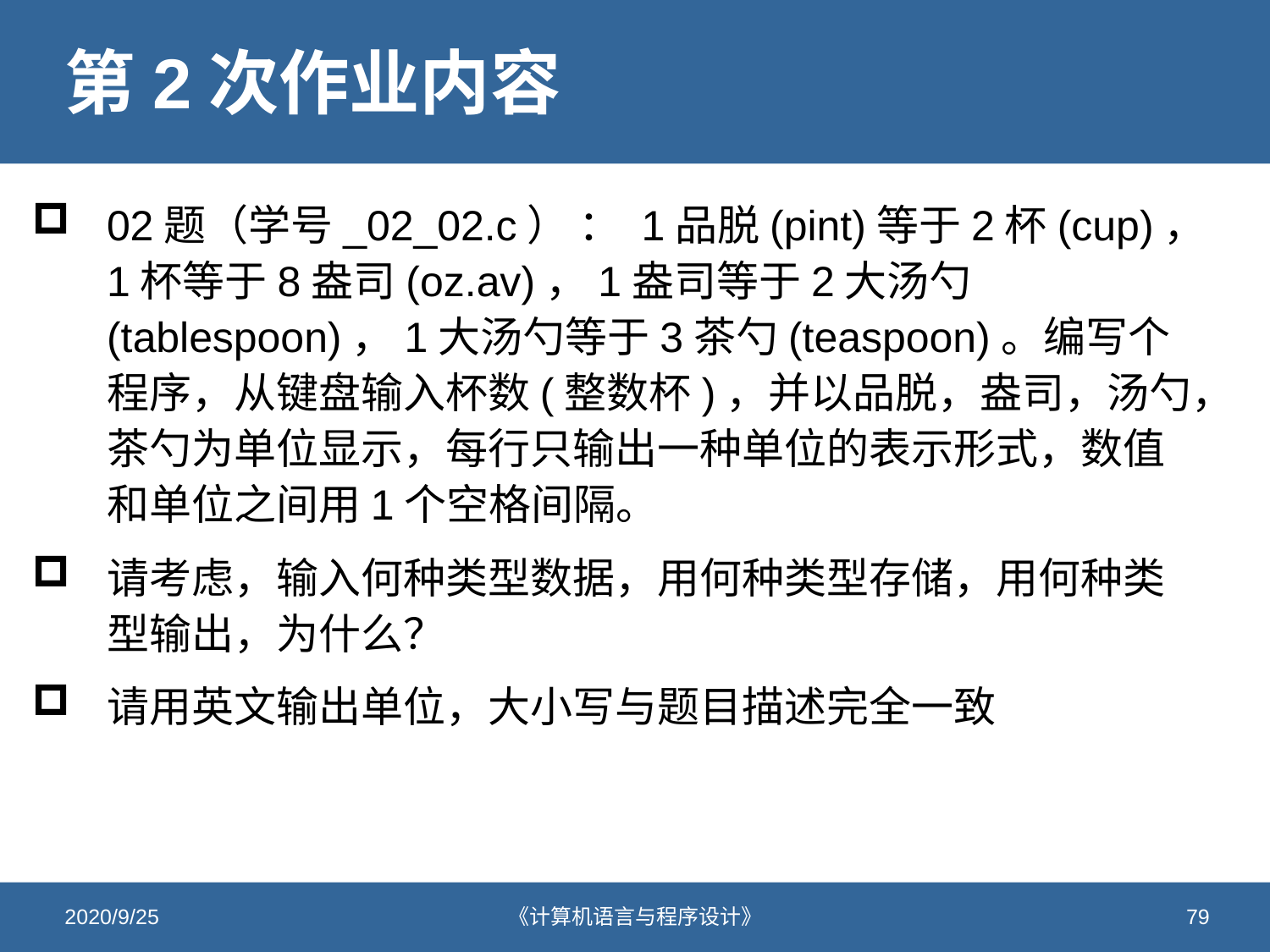

# 第2次作业内容
02题（学号_02_02.c） ： 1品脱(pint)等于2杯(cup)，1杯等于8盎司(oz.av)，1盎司等于2大汤勺(tablespoon)，1大汤勺等于3茶勺(teaspoon)。编写个程序，从键盘输入杯数(整数杯)，并以品脱，盎司，汤勺，茶勺为单位显示，每行只输出一种单位的表示形式，数值和单位之间用1个空格间隔。
请考虑，输入何种类型数据，用何种类型存储，用何种类型输出，为什么？
请用英文输出单位，大小写与题目描述完全一致

2020/9/25
《计算机语言与程序设计》
79